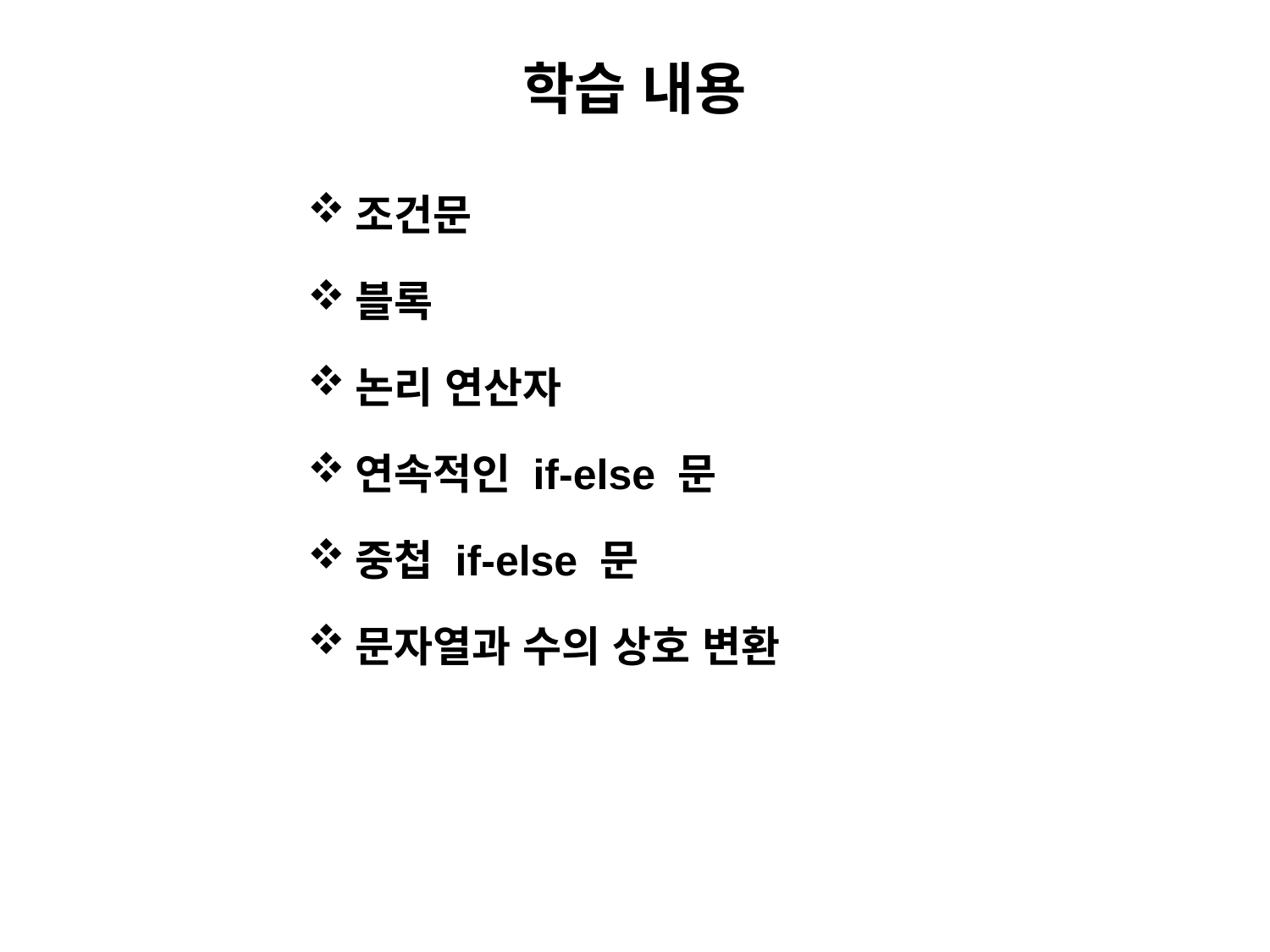

# 학습 내용
조건문
블록
논리 연산자
연속적인 if-else 문
중첩 if-else 문
문자열과 수의 상호 변환